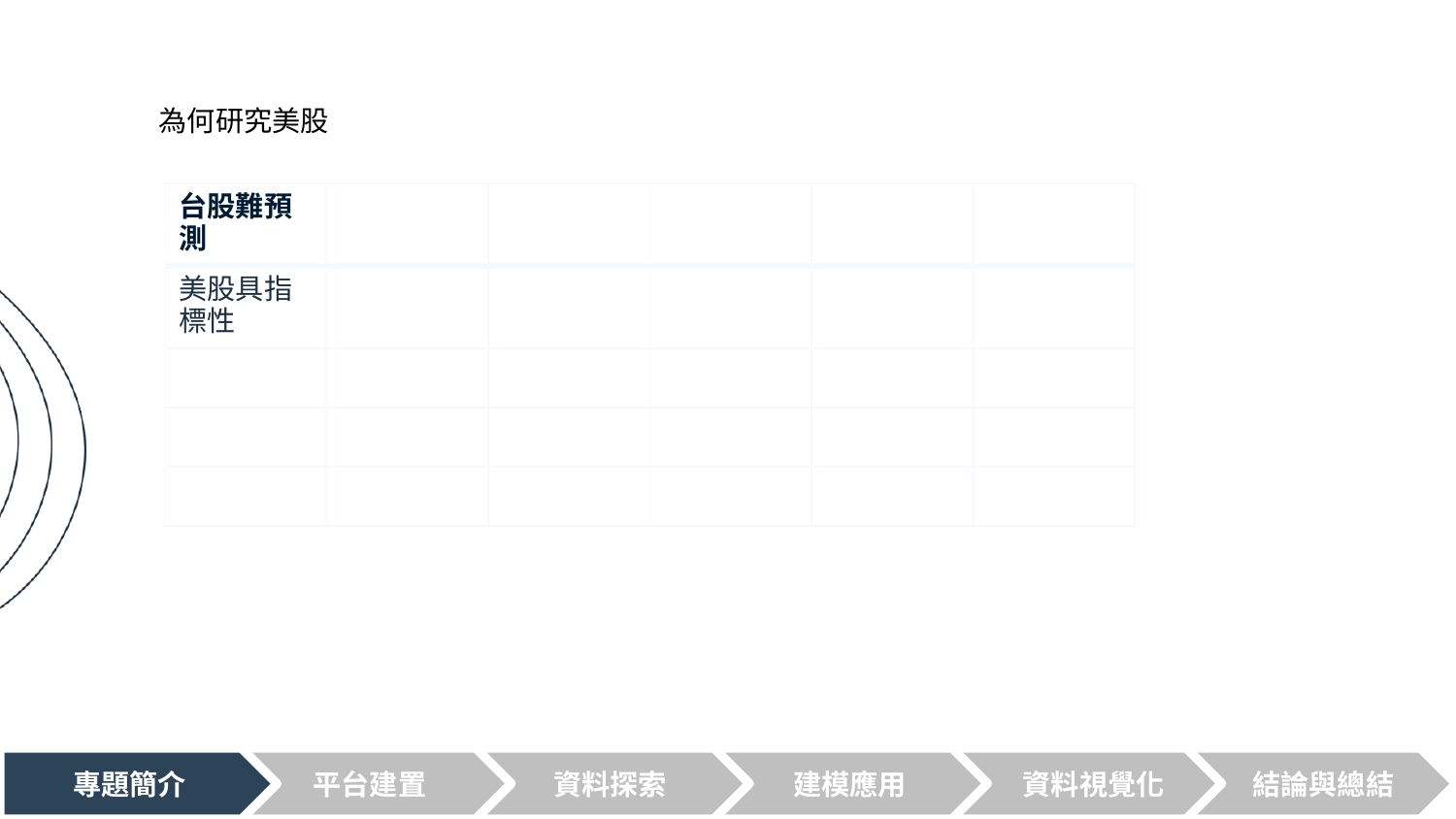

為何研究美股
| 台股難預測 |  |  |  |  |  |
| --- | --- | --- | --- | --- | --- |
| 美股具指標性 |  |  |  |  |  |
|  |  |  |  |  |  |
|  |  |  |  |  |  |
|  |  |  |  |  |  |

專題簡介
平台建置
資料探索
建模應用
資料視覺化
結論與總結